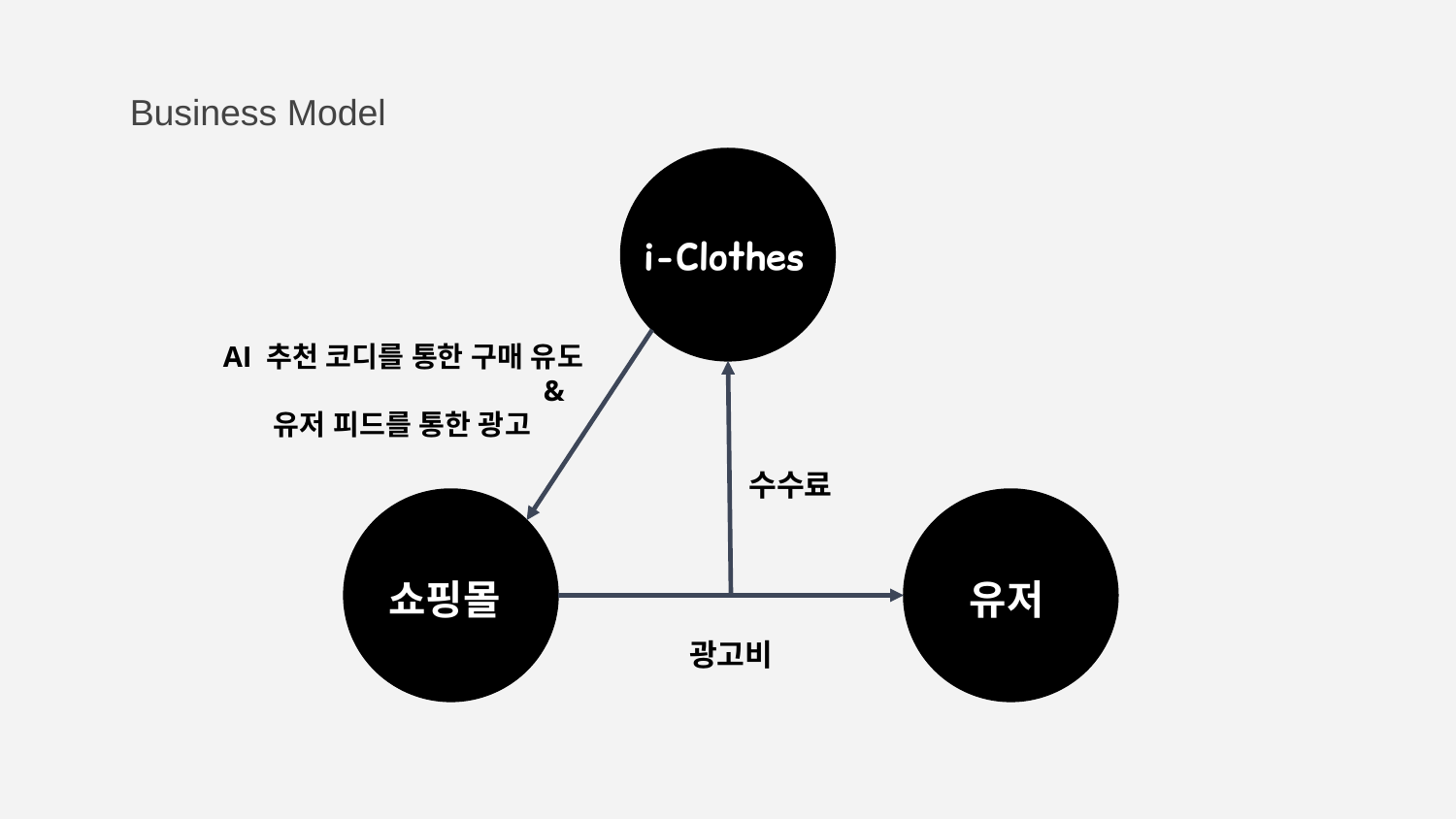

Business Model

i-Clothes

Liabilities
Equity
AI 추천 코디를 통한 구매 유도
		    &
      유저 피드를 통한 광고

수수료

쇼핑몰
유저
광고비